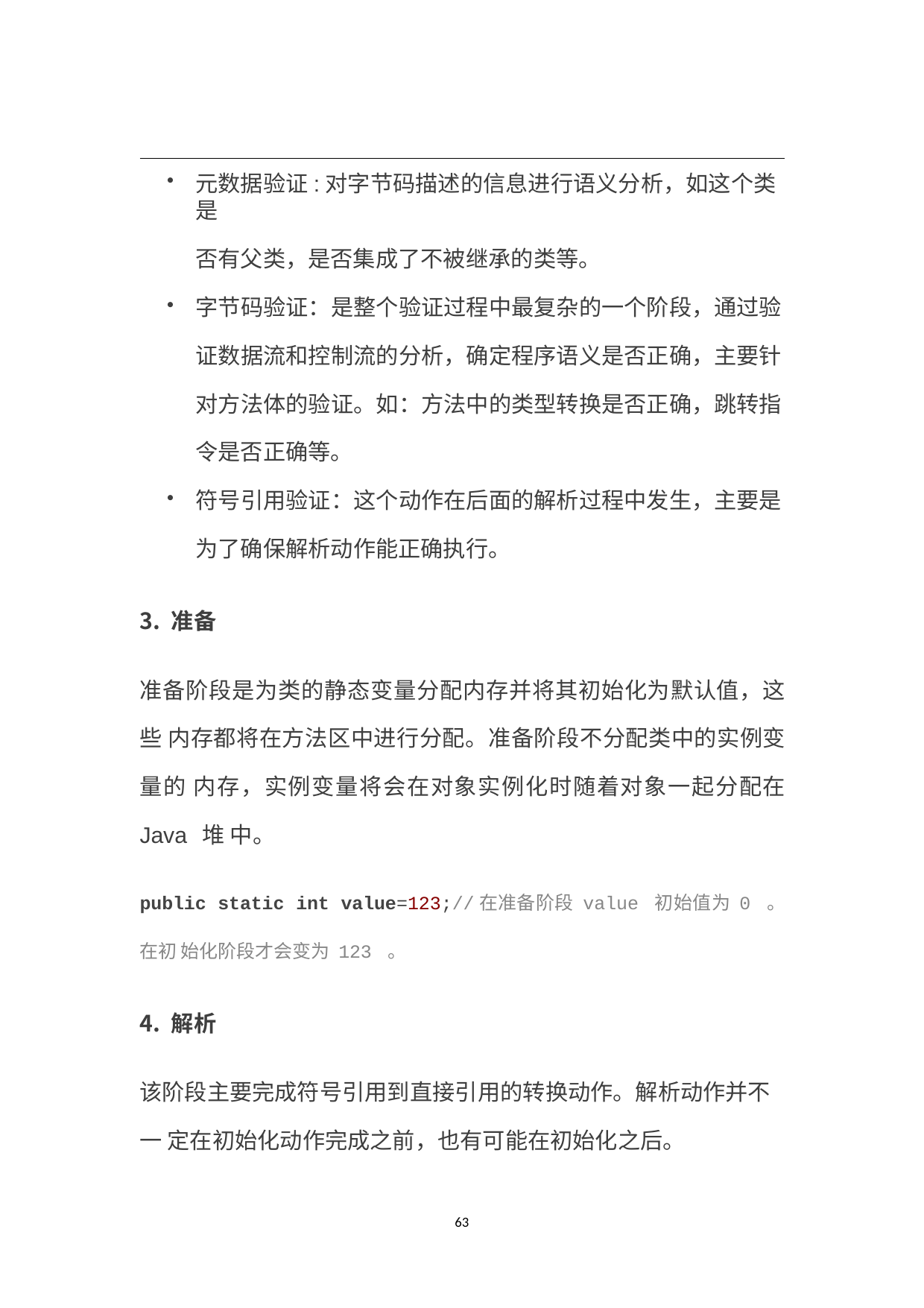

元数据验证:对字节码描述的信息进行语义分析，如这个类是
否有父类，是否集成了不被继承的类等。
字节码验证：是整个验证过程中最复杂的一个阶段，通过验 证数据流和控制流的分析，确定程序语义是否正确，主要针 对方法体的验证。如：方法中的类型转换是否正确，跳转指 令是否正确等。
符号引用验证：这个动作在后面的解析过程中发生，主要是 为了确保解析动作能正确执行。

准备
准备阶段是为类的静态变量分配内存并将其初始化为默认值，这些 内存都将在方法区中进行分配。准备阶段不分配类中的实例变量的 内存，实例变量将会在对象实例化时随着对象一起分配在 Java 堆 中。
public static int value=123;//在准备阶段 value 初始值为 0 。在初 始化阶段才会变为 123 。

解析
该阶段主要完成符号引用到直接引用的转换动作。解析动作并不一 定在初始化动作完成之前，也有可能在初始化之后。
63